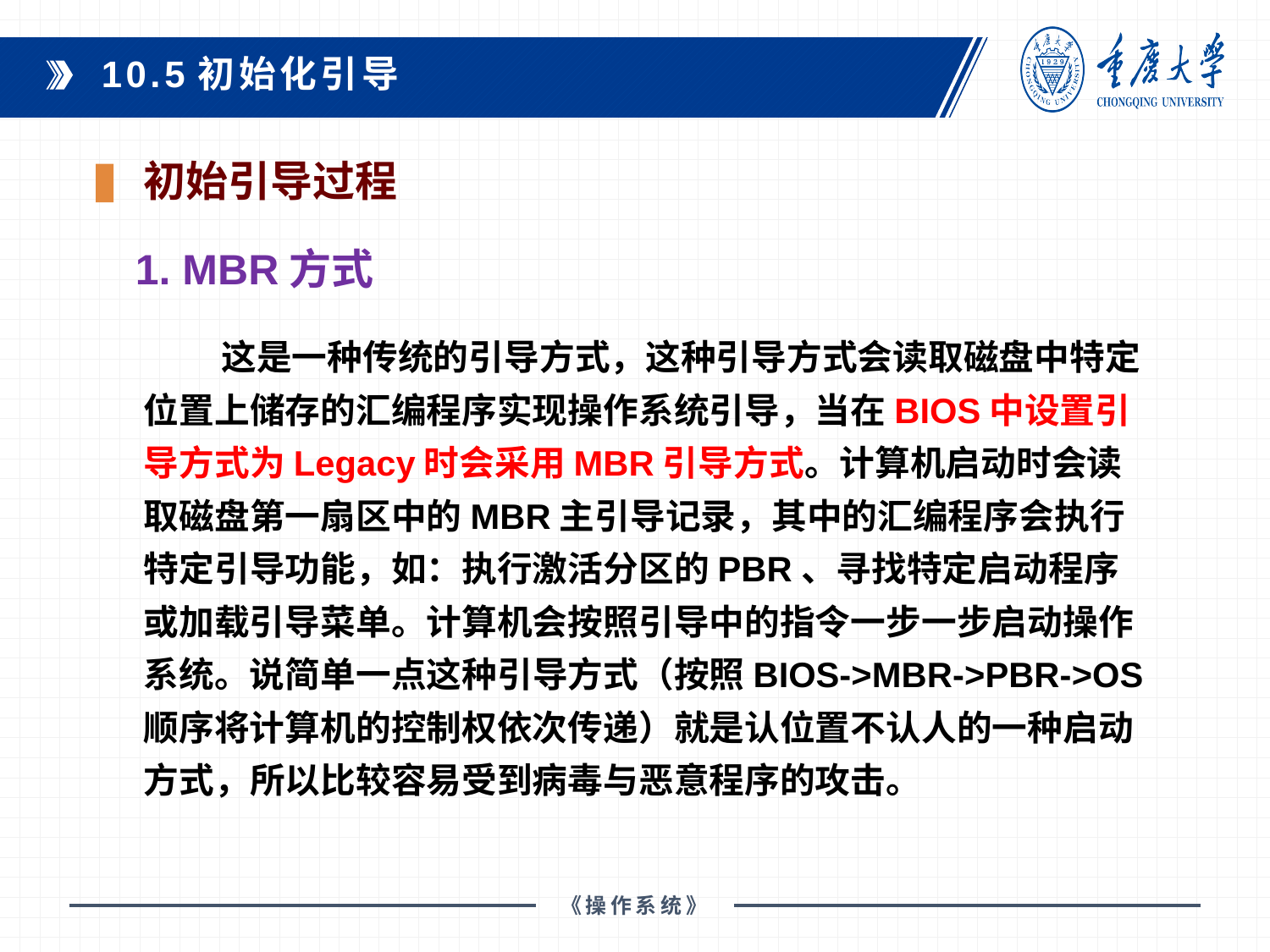

10.5初始化引导
初始引导过程

1. MBR方式

    这是一种传统的引导方式，这种引导方式会读取磁盘中特定位置上储存的汇编程序实现操作系统引导，当在BIOS中设置引导方式为Legacy时会采用MBR引导方式。计算机启动时会读取磁盘第一扇区中的MBR主引导记录，其中的汇编程序会执行特定引导功能，如：执行激活分区的PBR、寻找特定启动程序或加载引导菜单。计算机会按照引导中的指令一步一步启动操作系统。说简单一点这种引导方式（按照BIOS->MBR->PBR->OS顺序将计算机的控制权依次传递）就是认位置不认人的一种启动方式，所以比较容易受到病毒与恶意程序的攻击。